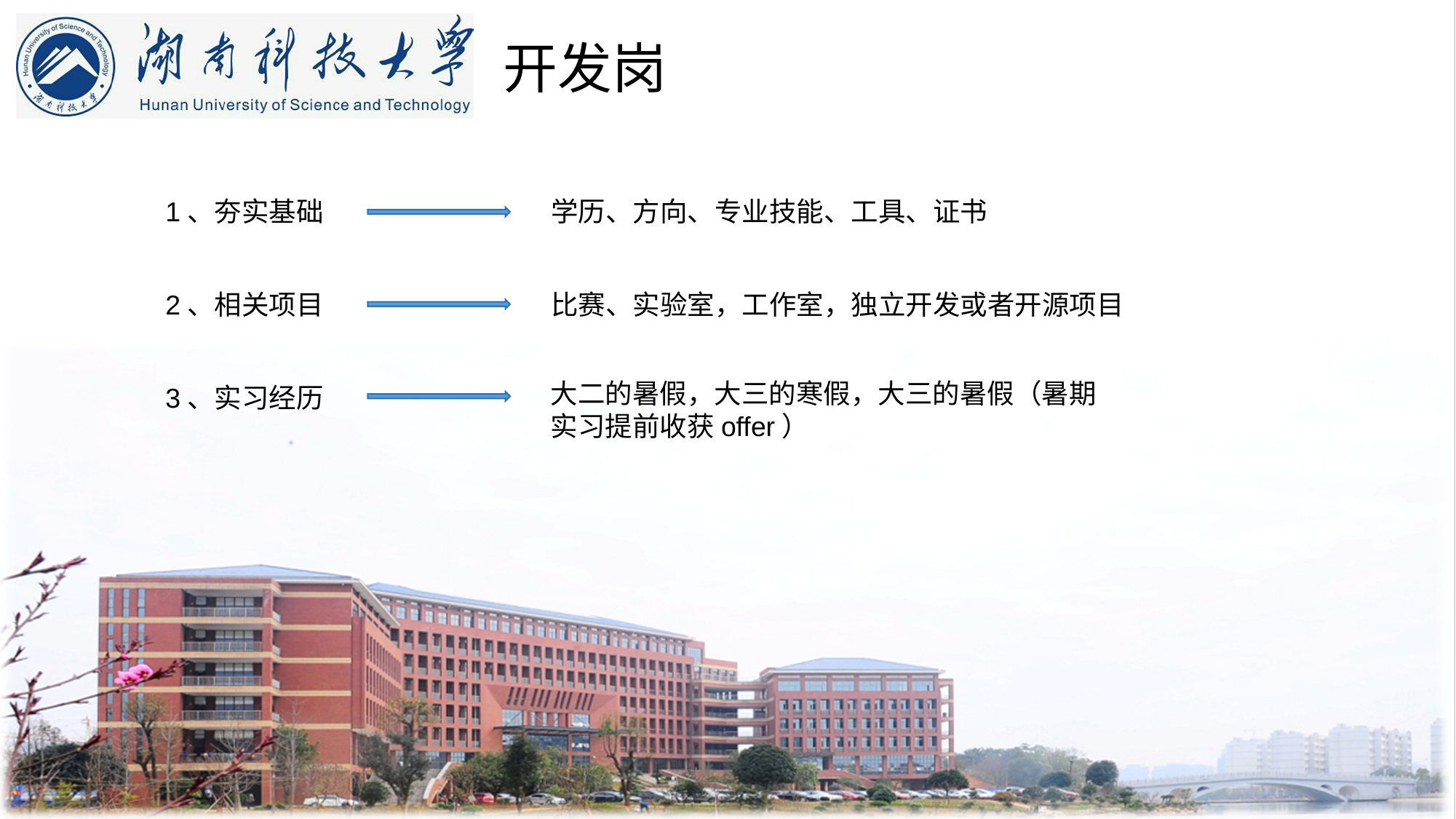

开发岗
1、夯实基础
学历、方向、专业技能、工具、证书

2、相关项目
比赛、实验室，工作室，独立开发或者开源项目

大二的暑假，大三的寒假，大三的暑假（暑期实习提前收获offer）
3、实习经历